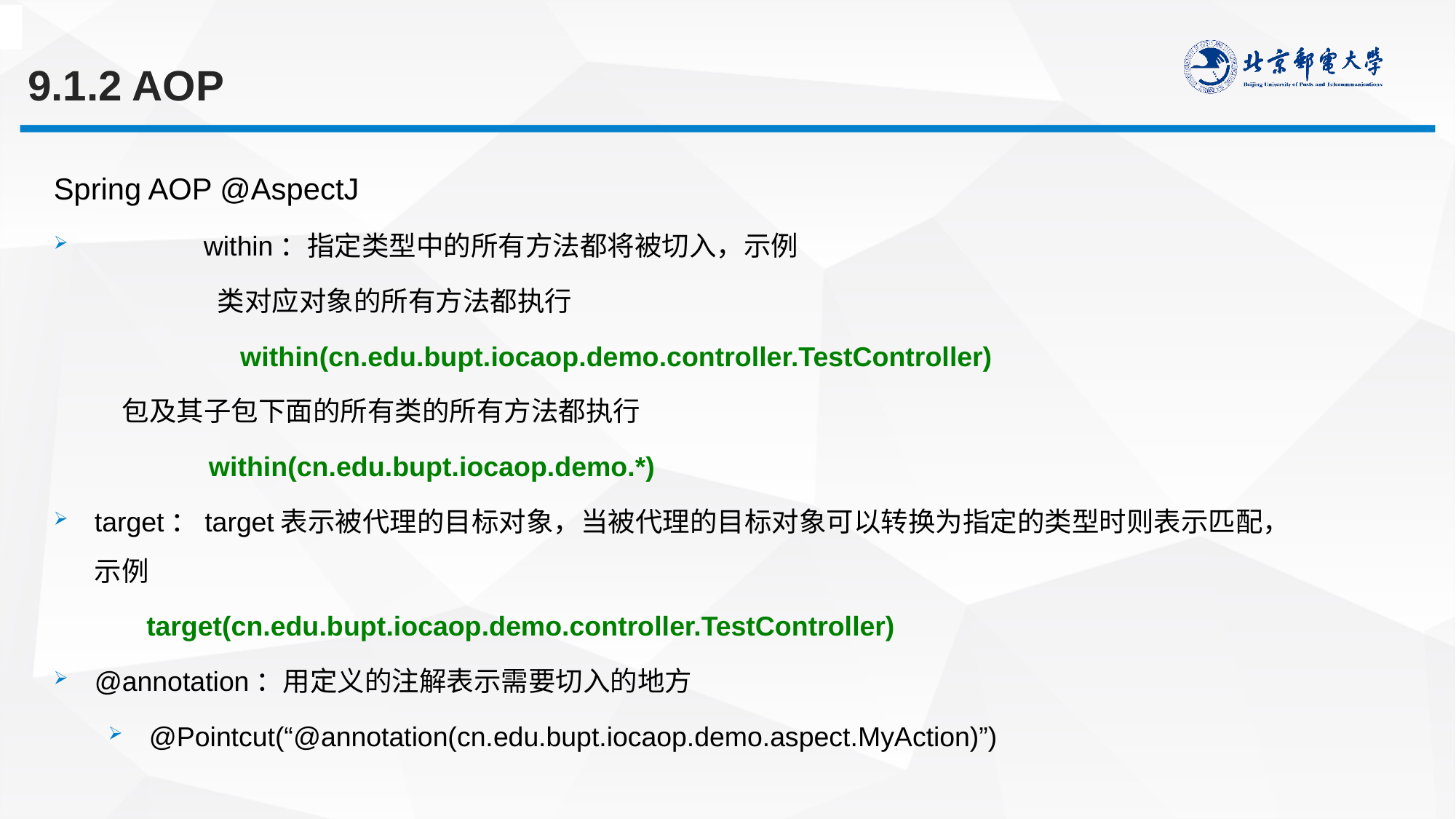

9.1.2 AOP
Spring AOP @AspectJ
	within：指定类型中的所有方法都将被切入，示例
	类对应对象的所有方法都执行
	   within(cn.edu.bupt.iocaop.demo.controller.TestController)
          包及其子包下面的所有类的所有方法都执行
	      within(cn.edu.bupt.iocaop.demo.*)
target：target表示被代理的目标对象，当被代理的目标对象可以转换为指定的类型时则表示匹配，示例
     target(cn.edu.bupt.iocaop.demo.controller.TestController)
@annotation：用定义的注解表示需要切入的地方
@Pointcut(“@annotation(cn.edu.bupt.iocaop.demo.aspect.MyAction)”)